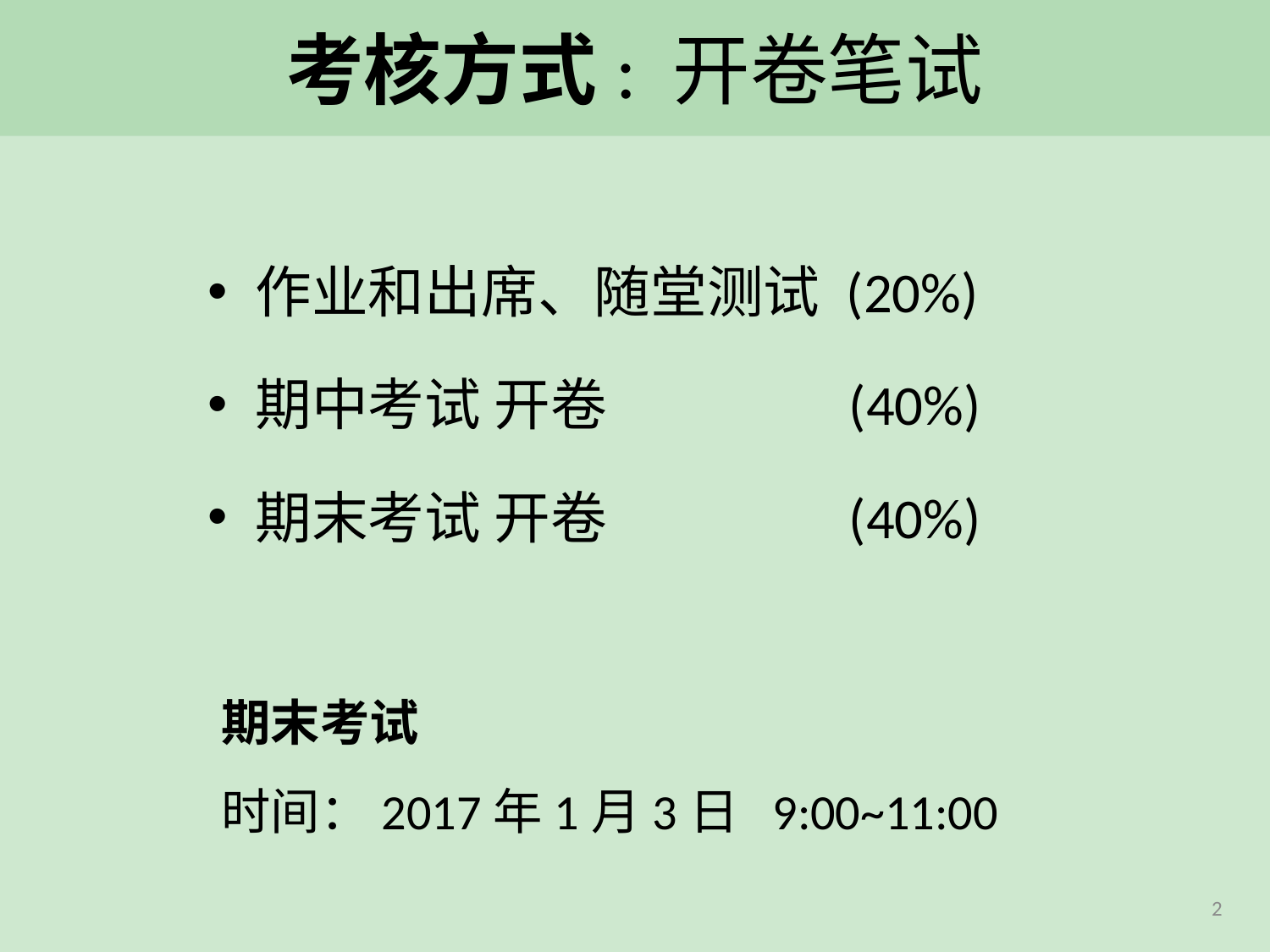

# 考核方式: 开卷笔试
作业和出席、随堂测试 (20%)
期中考试 开卷                  (40%)
期末考试 开卷                  (40%)
期末考试
时间：2017年1月3日  9:00~11:00
2